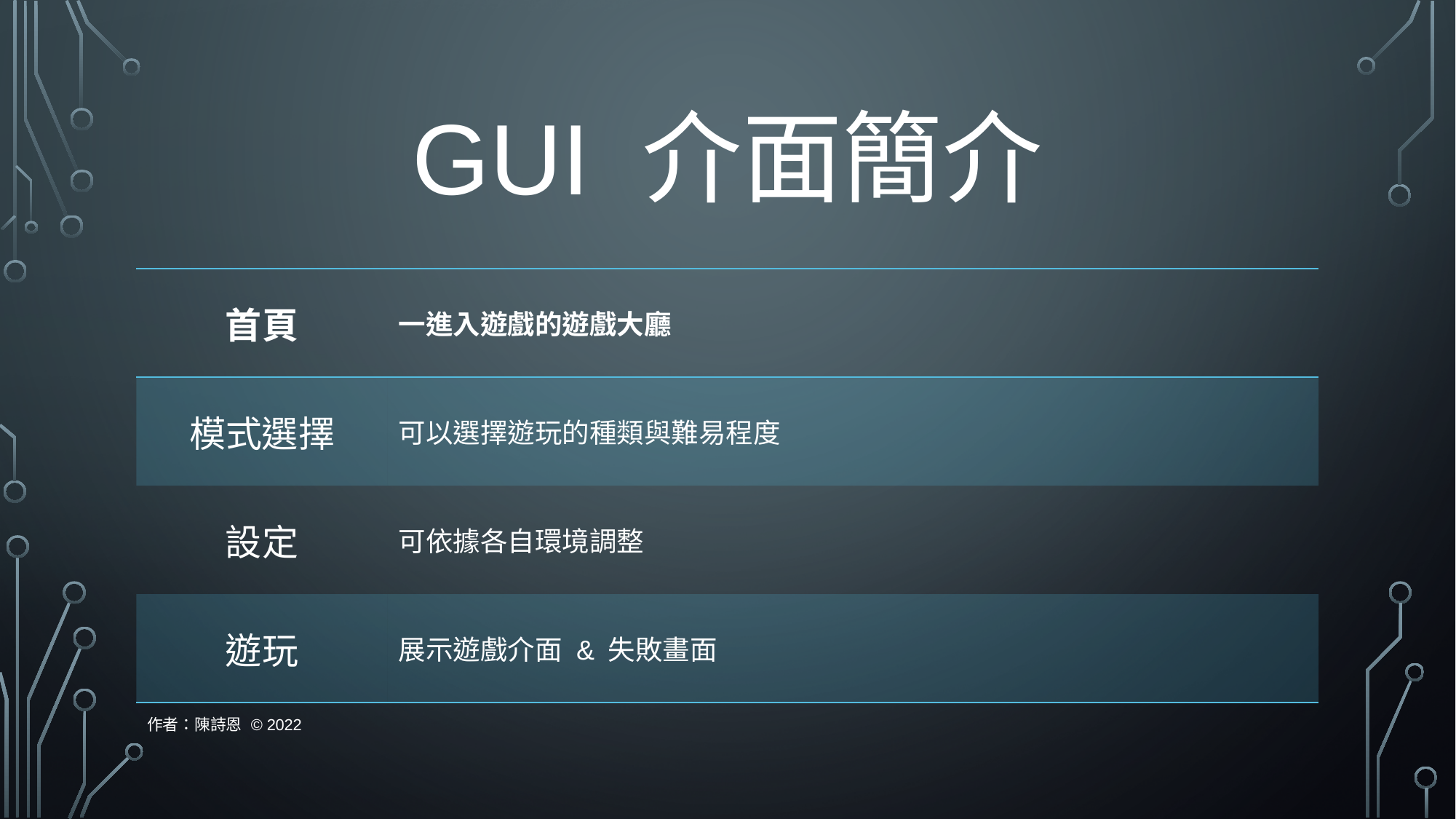

# GUI 介面簡介
| 首頁 | 一進入遊戲的遊戲大廳 |
| --- | --- |
| 模式選擇 | 可以選擇遊玩的種類與難易程度 |
| 設定 | 可依據各自環境調整 |
| 遊玩 | 展示遊戲介面 & 失敗畫面 |
作者：陳詩恩 © 2022